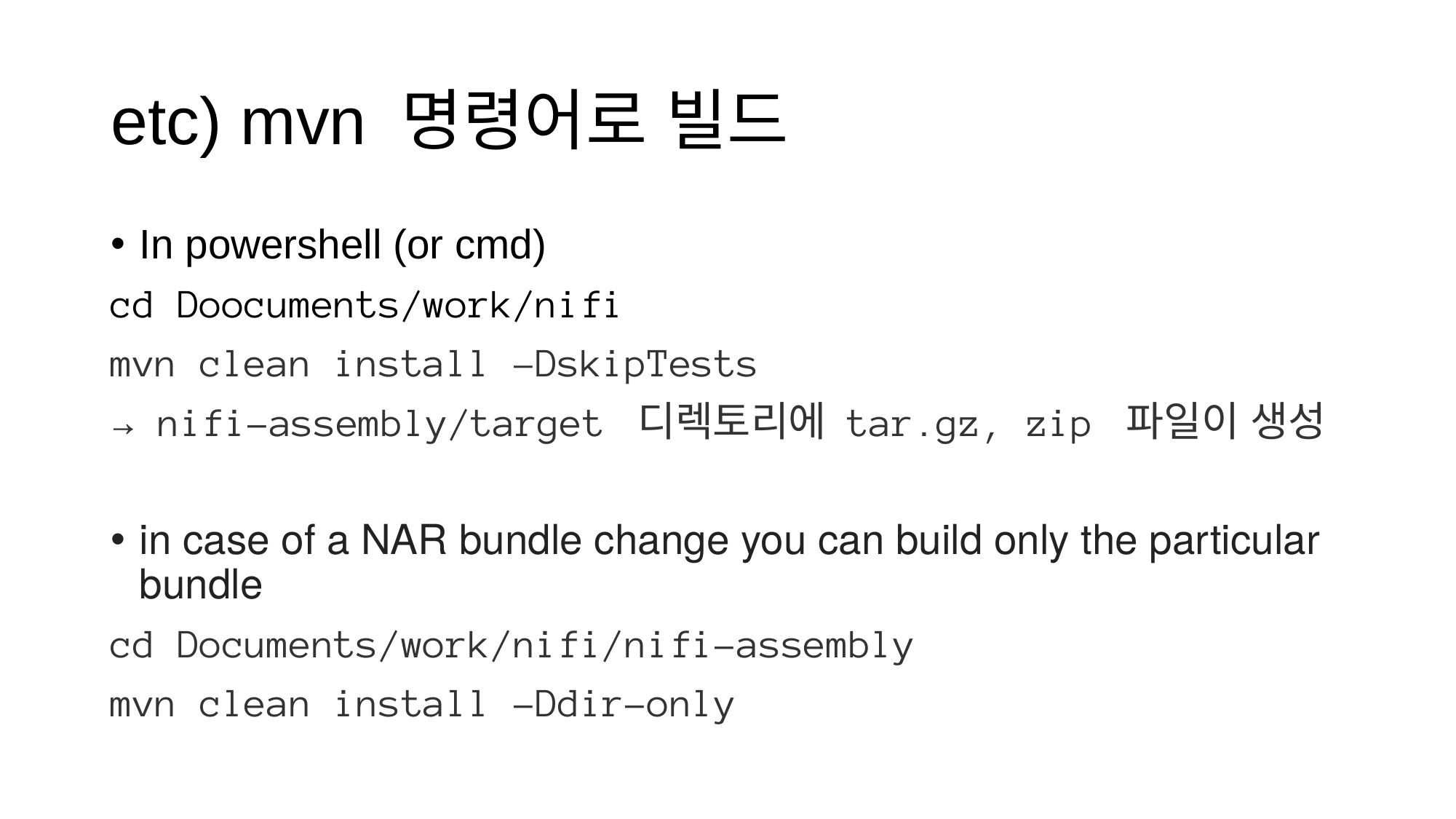

# etc) mvn 명령어로 빌드
In powershell (or cmd)
cd Doocuments/work/nifi
mvn clean install –DskipTests
→ nifi-assembly/target 디렉토리에 tar.gz, zip 파일이 생성

in case of a NAR bundle change you can build only the particular bundle
cd Documents/work/nifi/nifi-assembly
mvn clean install -Ddir-only